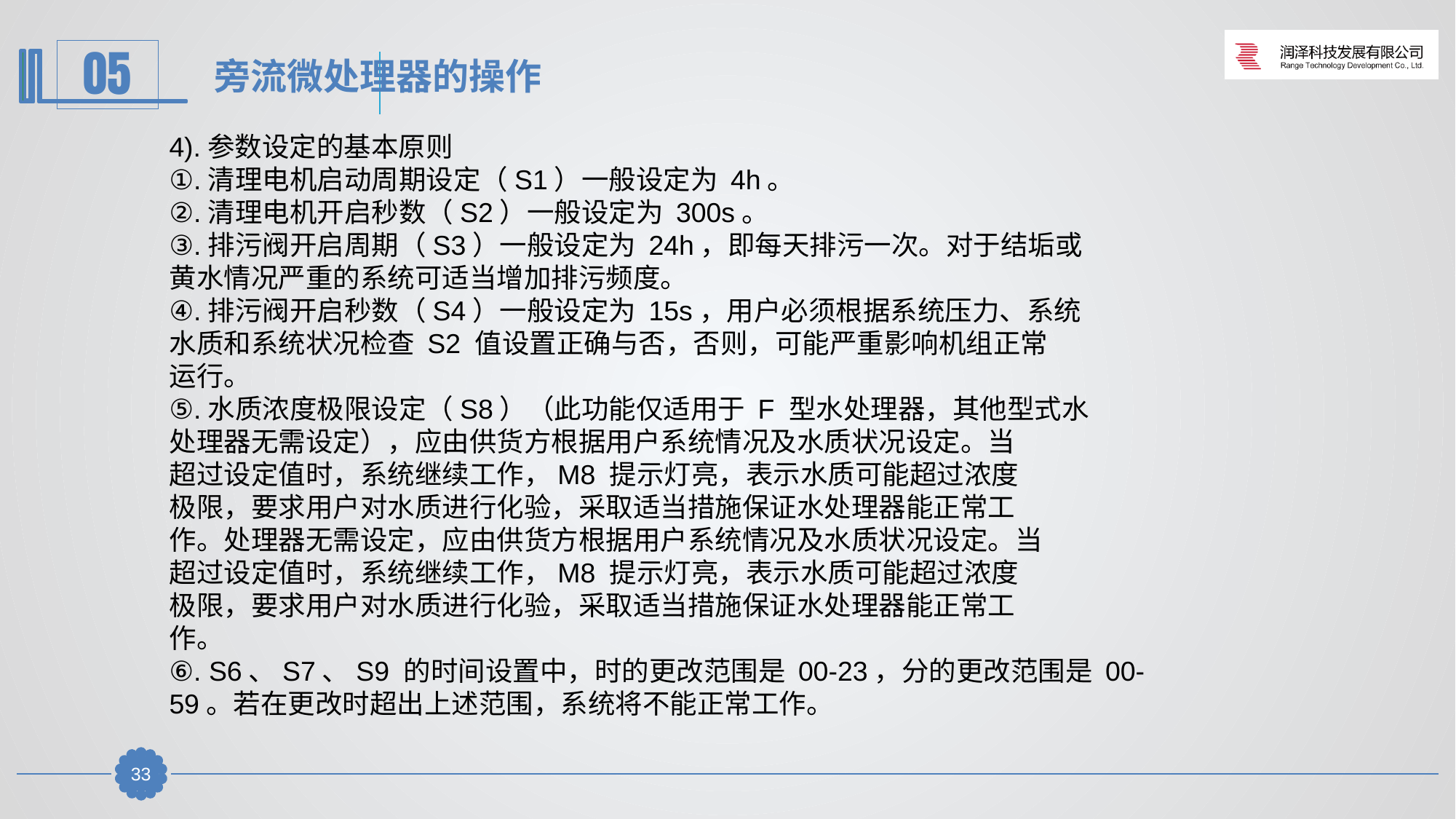

旁流微处理器的操作
4).参数设定的基本原则
①.清理电机启动周期设定（S1）一般设定为 4h。
②.清理电机开启秒数（S2）一般设定为 300s。
③.排污阀开启周期（S3）一般设定为 24h，即每天排污一次。对于结垢或
黄水情况严重的系统可适当增加排污频度。
④.排污阀开启秒数（S4）一般设定为 15s，用户必须根据系统压力、系统
水质和系统状况检查 S2 值设置正确与否，否则，可能严重影响机组正常
运行。
⑤.水质浓度极限设定（S8）（此功能仅适用于 F 型水处理器，其他型式水
处理器无需设定），应由供货方根据用户系统情况及水质状况设定。当
超过设定值时，系统继续工作，M8 提示灯亮，表示水质可能超过浓度
极限，要求用户对水质进行化验，采取适当措施保证水处理器能正常工
作。处理器无需设定，应由供货方根据用户系统情况及水质状况设定。当
超过设定值时，系统继续工作，M8 提示灯亮，表示水质可能超过浓度
极限，要求用户对水质进行化验，采取适当措施保证水处理器能正常工
作。
⑥. S6、S7、S9 的时间设置中，时的更改范围是 00-23，分的更改范围是 00-
59。若在更改时超出上述范围，系统将不能正常工作。
33